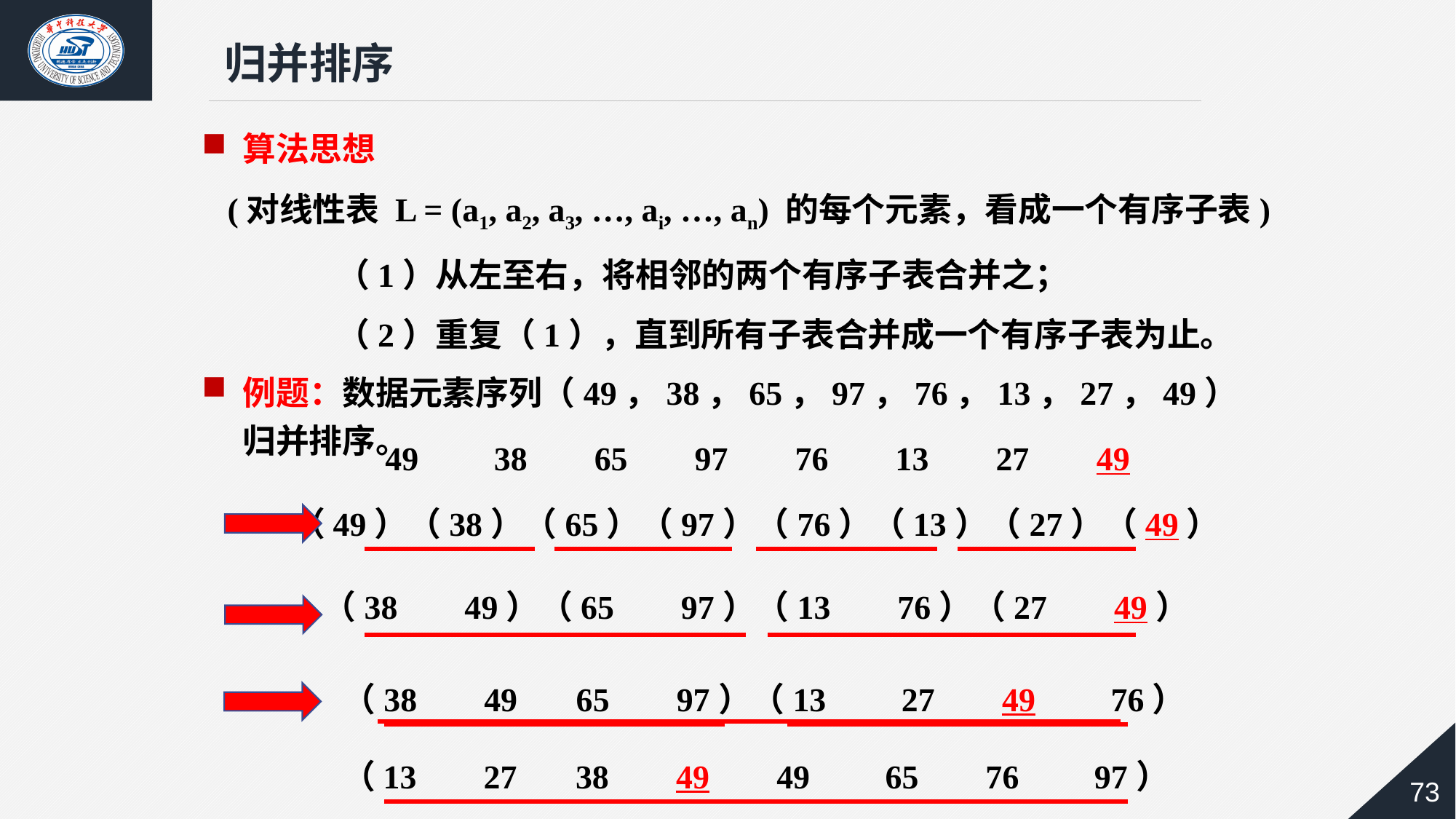

归并排序
算法思想

(对线性表 L = (a1, a2, a3, …, ai, …, an) 的每个元素，看成一个有序子表)
	（1）从左至右，将相邻的两个有序子表合并之；
	（2）重复（1），直到所有子表合并成一个有序子表为止。
例题：数据元素序列（49，38，65，97，76，13，27，49）归并排序。
49         38        65        97        76        13        27        49
（49）（38）（65）（97）（76）（13）（27）（49）

（38        49）（65        97）（13        76）（27        49）

（38        49       65        97）（13         27        49         76）

（13        27       38        49        49         65        76         97）